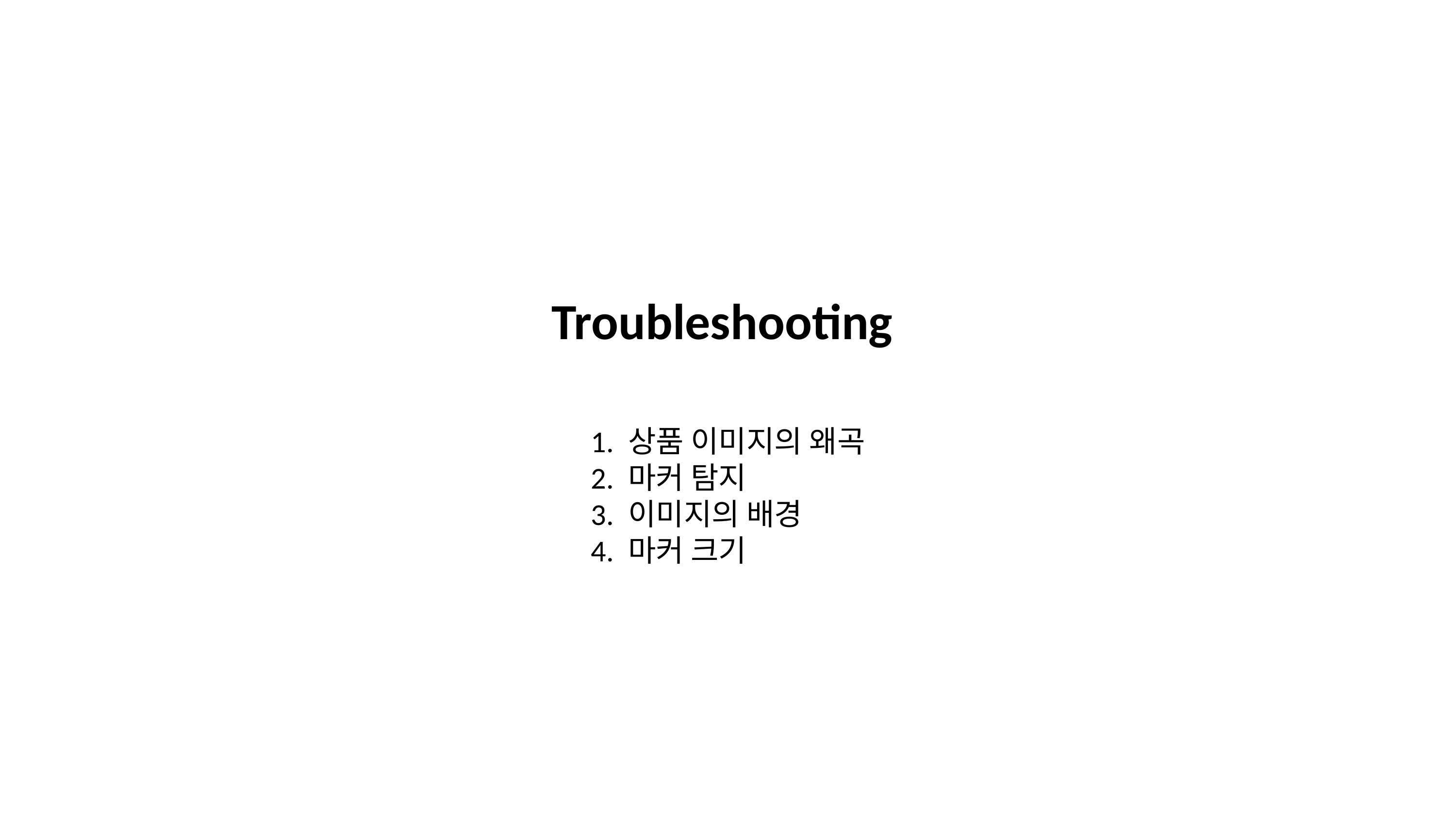

# Troubleshooting
 상품 이미지의 왜곡
 마커 탐지
 이미지의 배경
 마커 크기